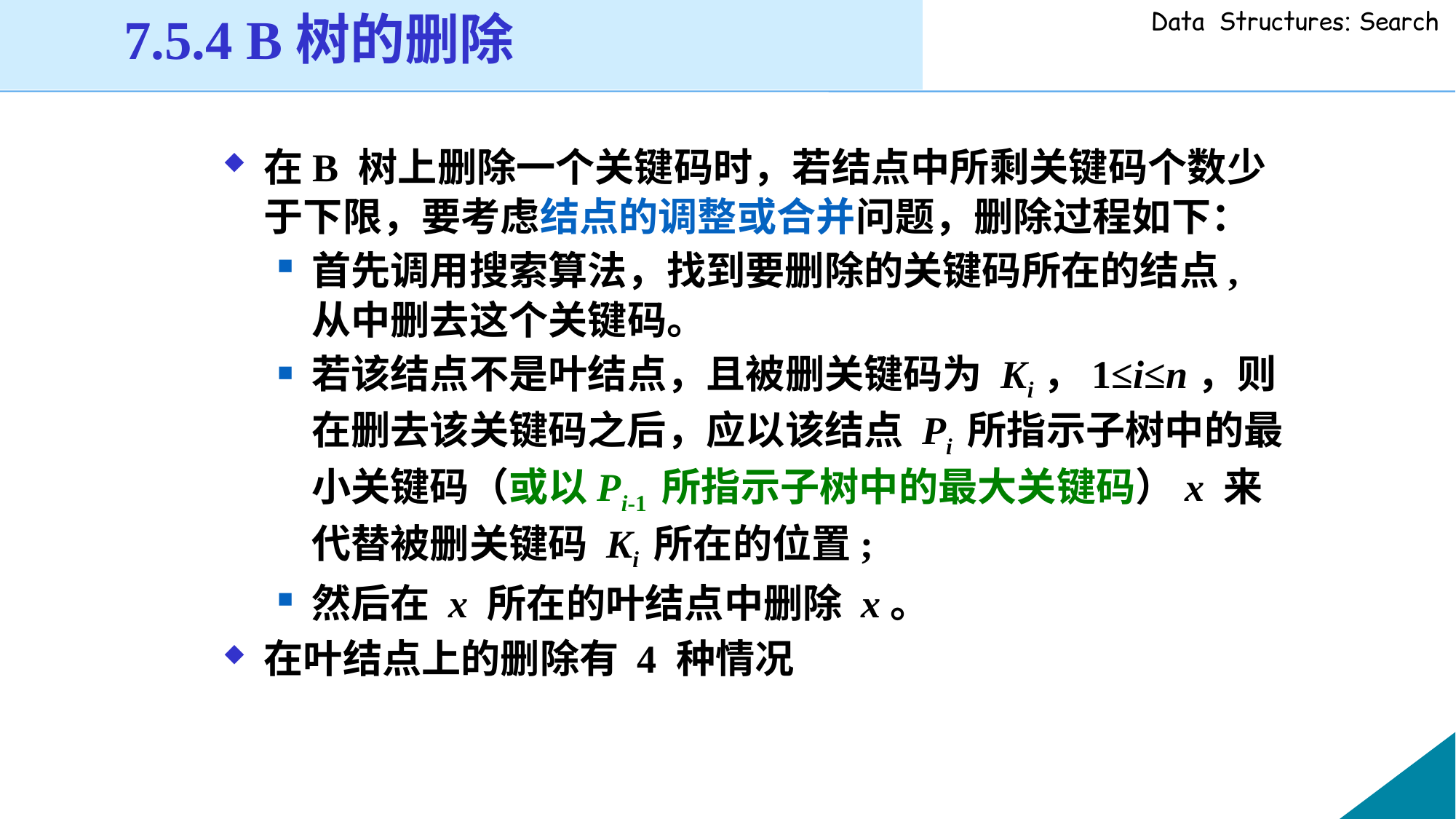

7.5.4 B树的删除
在B 树上删除一个关键码时，若结点中所剩关键码个数少于下限，要考虑结点的调整或合并问题，删除过程如下：
首先调用搜索算法，找到要删除的关键码所在的结点,  从中删去这个关键码。
若该结点不是叶结点，且被删关键码为 Ki，1≤i≤n，则在删去该关键码之后，应以该结点 Pi 所指示子树中的最小关键码（或以Pi-1 所指示子树中的最大关键码）x 来代替被删关键码 Ki 所在的位置;
然后在 x 所在的叶结点中删除 x。
在叶结点上的删除有 4 种情况